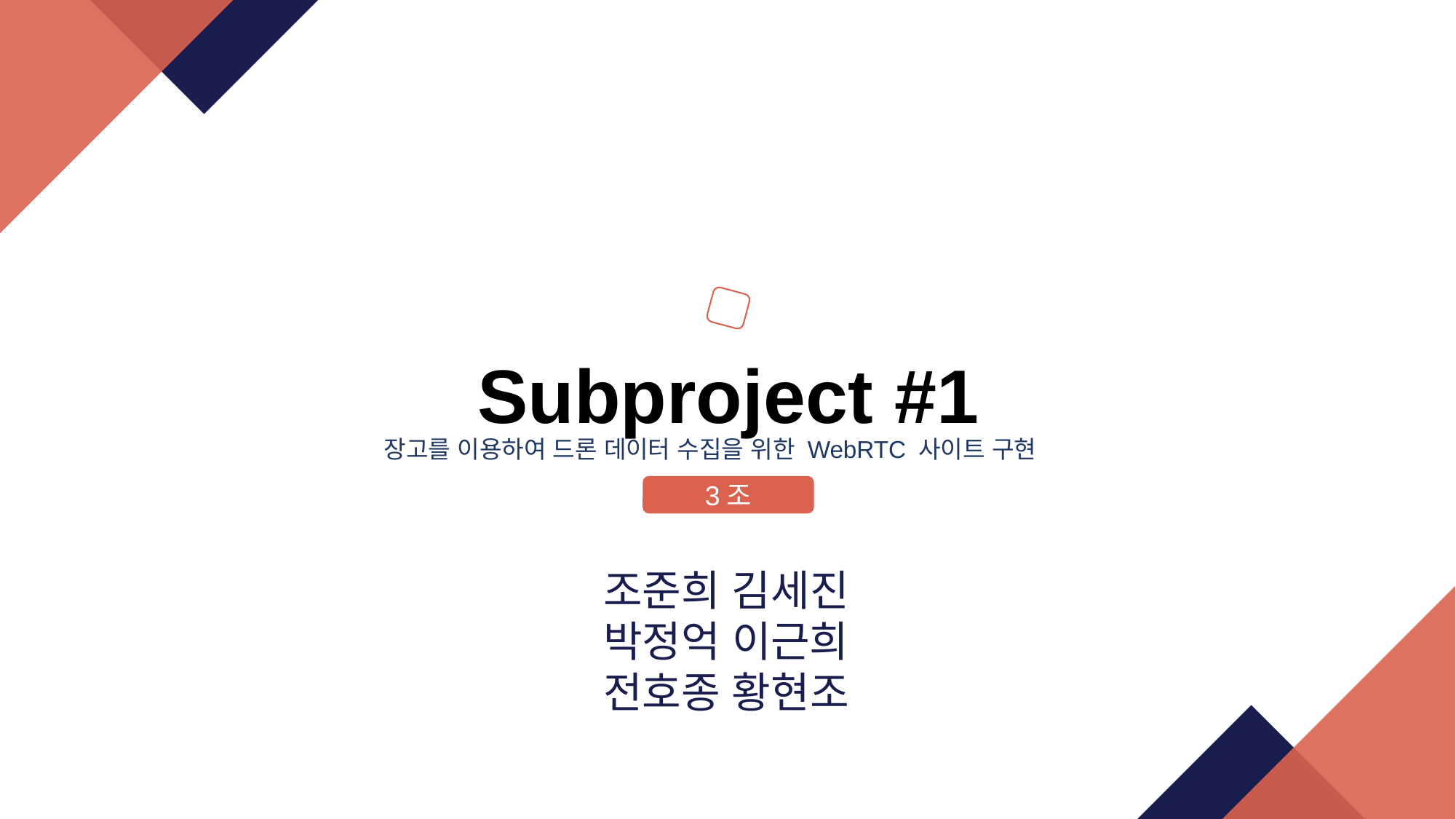

Subproject #1
장고를 이용하여 드론 데이터 수집을 위한 WebRTC 사이트 구현
3조
조준희 김세진
박정억 이근희
전호종 황현조